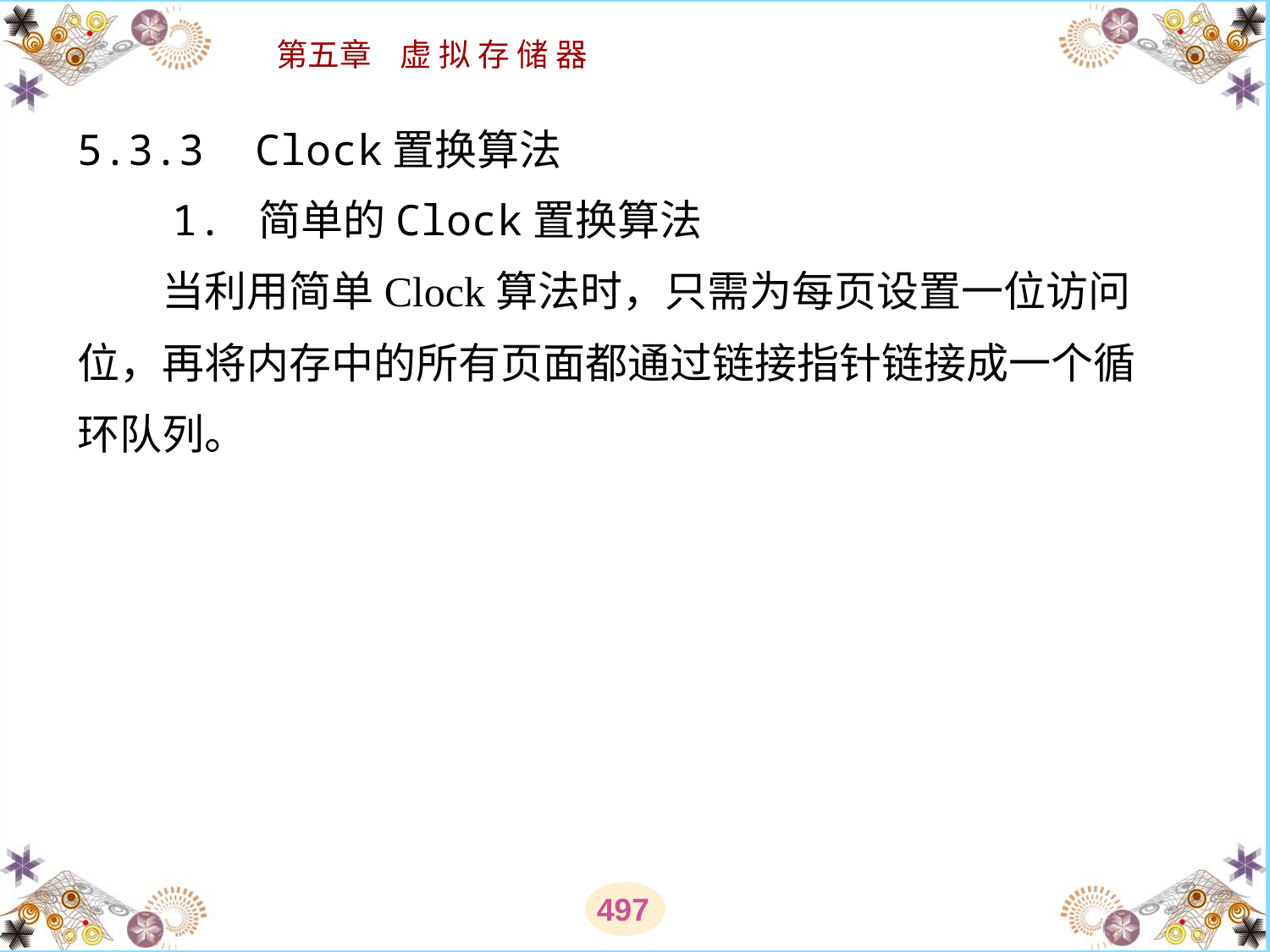

# 5.3.3  Clock置换算法 　　1. 简单的Clock置换算法 　　当利用简单Clock算法时，只需为每页设置一位访问位，再将内存中的所有页面都通过链接指针链接成一个循 环队列。